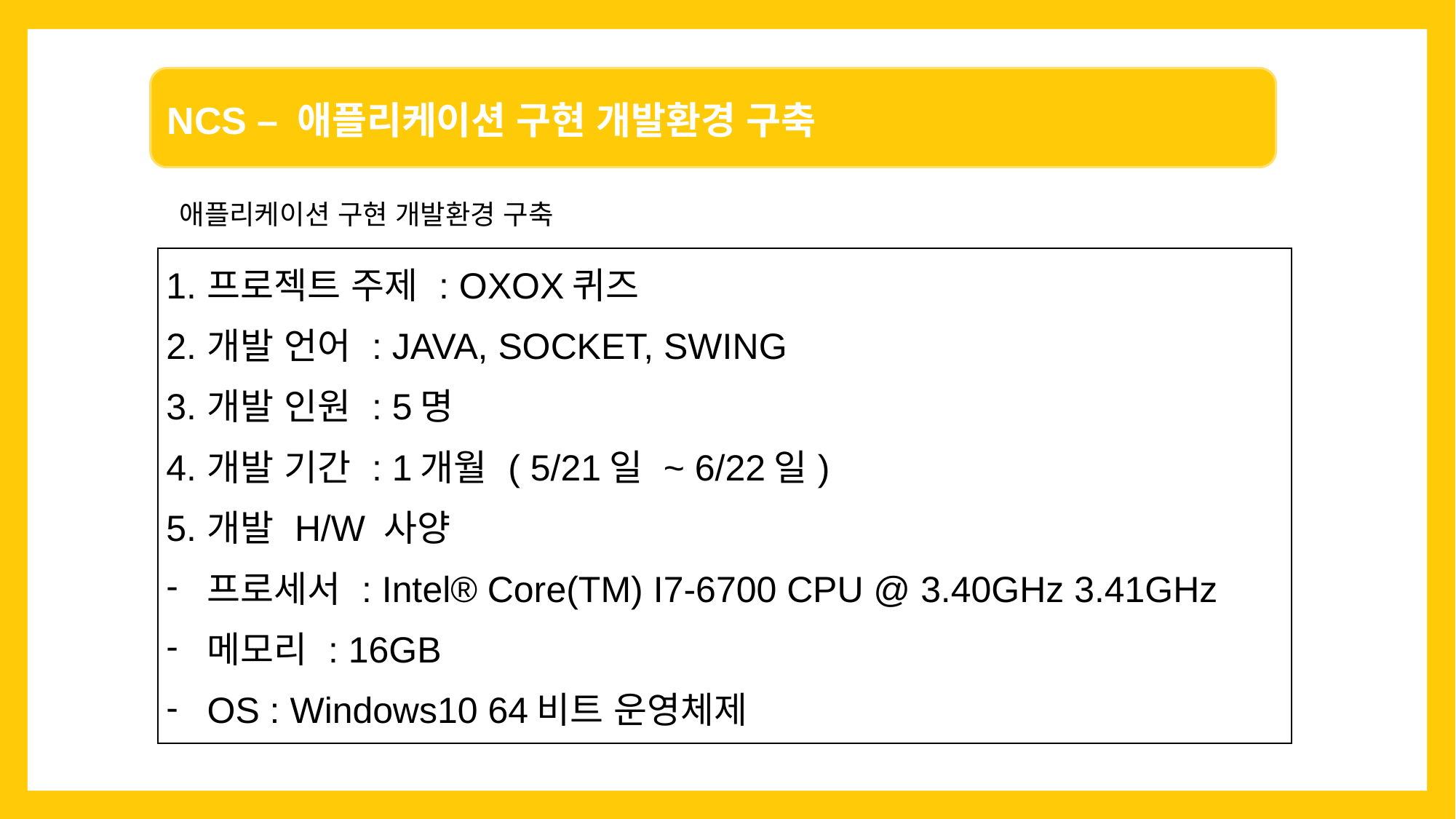

NCS – 애플리케이션 구현 개발환경 구축
애플리케이션 구현 개발환경 구축
| 프로젝트 주제 : OXOX퀴즈 개발 언어 : JAVA, SOCKET, SWING 개발 인원 : 5명 개발 기간 : 1개월 ( 5/21일 ~ 6/22일) 개발 H/W 사양 프로세서 : Intel® Core(TM) I7-6700 CPU @ 3.40GHz 3.41GHz 메모리 : 16GB OS : Windows10 64비트 운영체제 |
| --- |